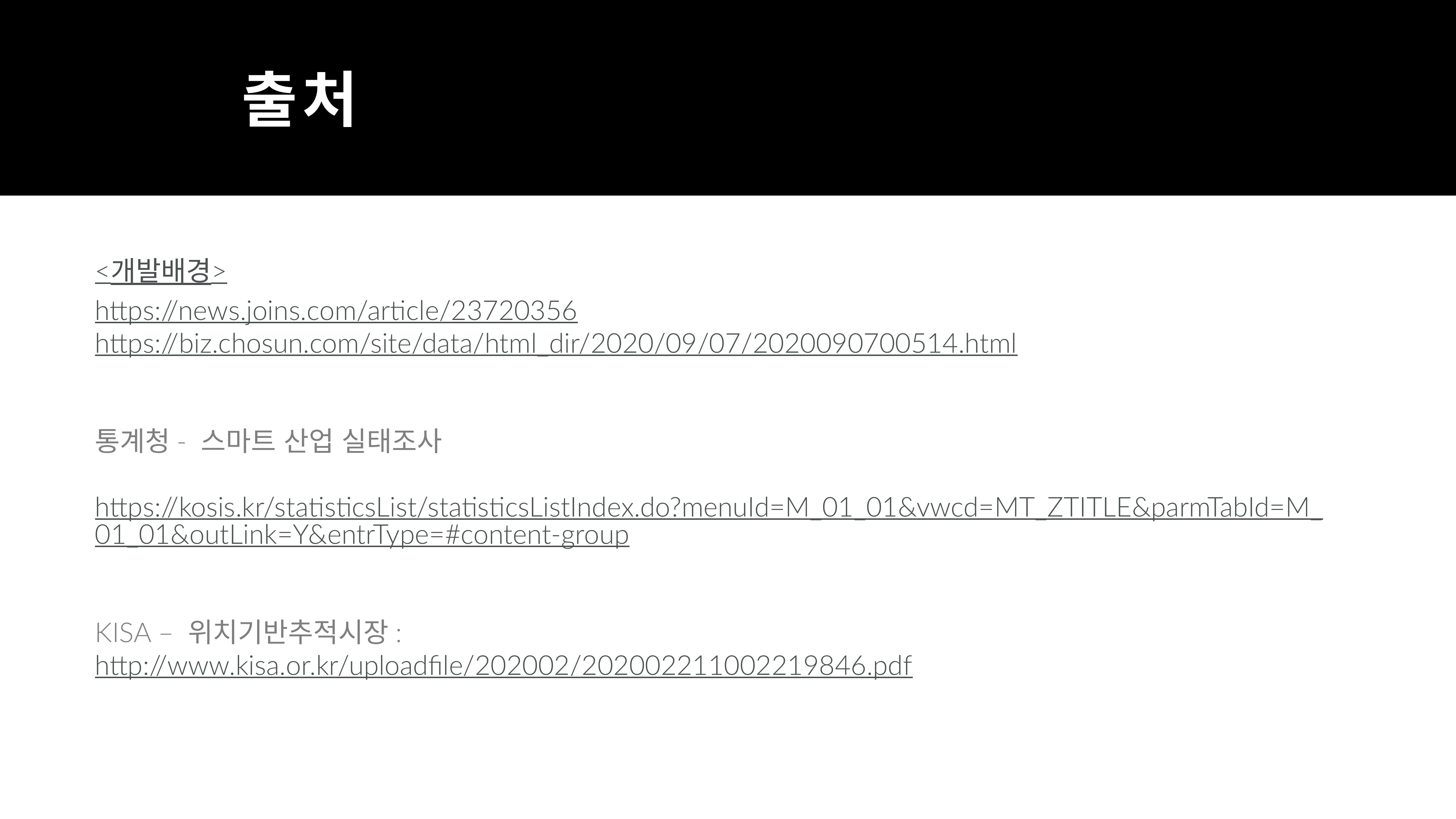

출처
<개발배경>
https://news.joins.com/article/23720356
https://biz.chosun.com/site/data/html_dir/2020/09/07/2020090700514.html

통계청- 스마트 산업 실태조사

https://kosis.kr/statisticsList/statisticsListIndex.do?menuId=M_01_01&vwcd=MT_ZTITLE&parmTabId=M_01_01&outLink=Y&entrType=#content-group

KISA – 위치기반추적시장:
http://www.kisa.or.kr/uploadfile/202002/202002211002219846.pdf